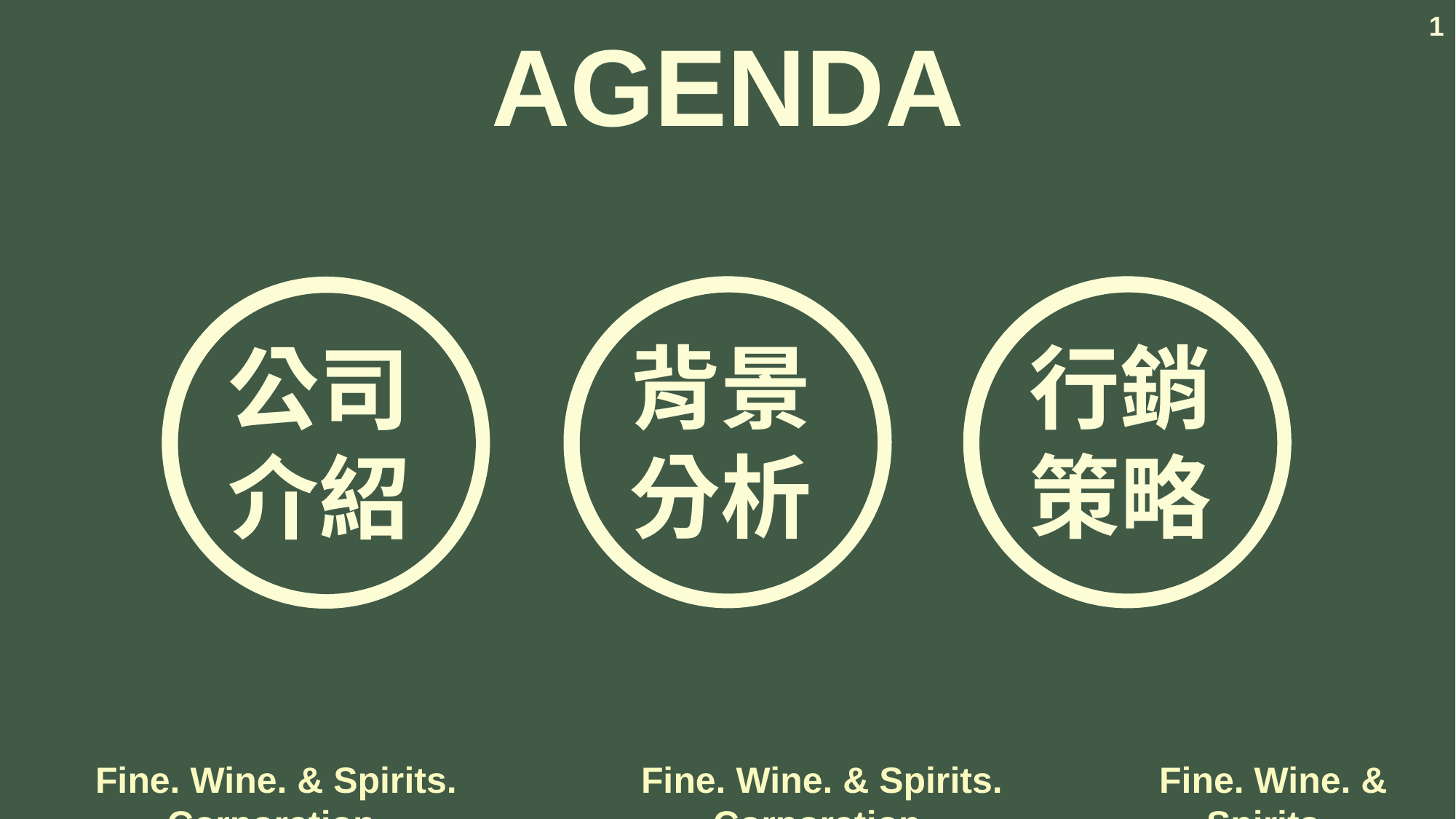

1
AGENDA

背景
分析

行銷
策略

公司
介紹
Fine. Wine. & Spirits. Corporation.
Fine. Wine. & Spirits.
Fine. Wine. & Spirits. Corporation.